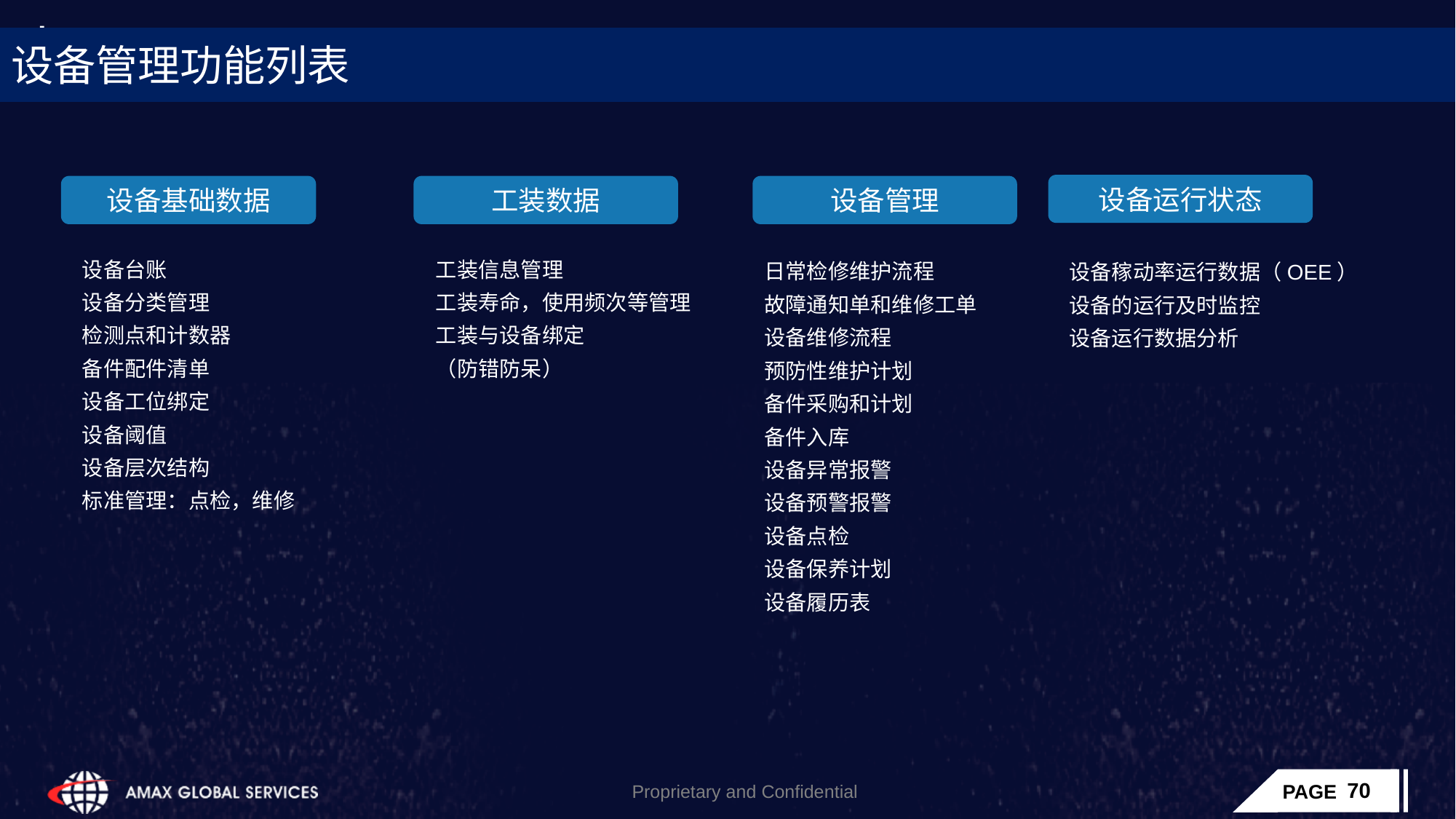

# 设备管理功能列表
设备运行状态
设备基础数据
工装数据
设备管理
设备台账
设备分类管理
检测点和计数器
备件配件清单
设备工位绑定
设备阈值
设备层次结构
标准管理：点检，维修

工装信息管理
工装寿命，使用频次等管理
工装与设备绑定
（防错防呆）
日常检修维护流程
故障通知单和维修工单
设备维修流程
预防性维护计划
备件采购和计划
备件入库
设备异常报警
设备预警报警
设备点检
设备保养计划
设备履历表

设备稼动率运行数据（OEE）
设备的运行及时监控
设备运行数据分析